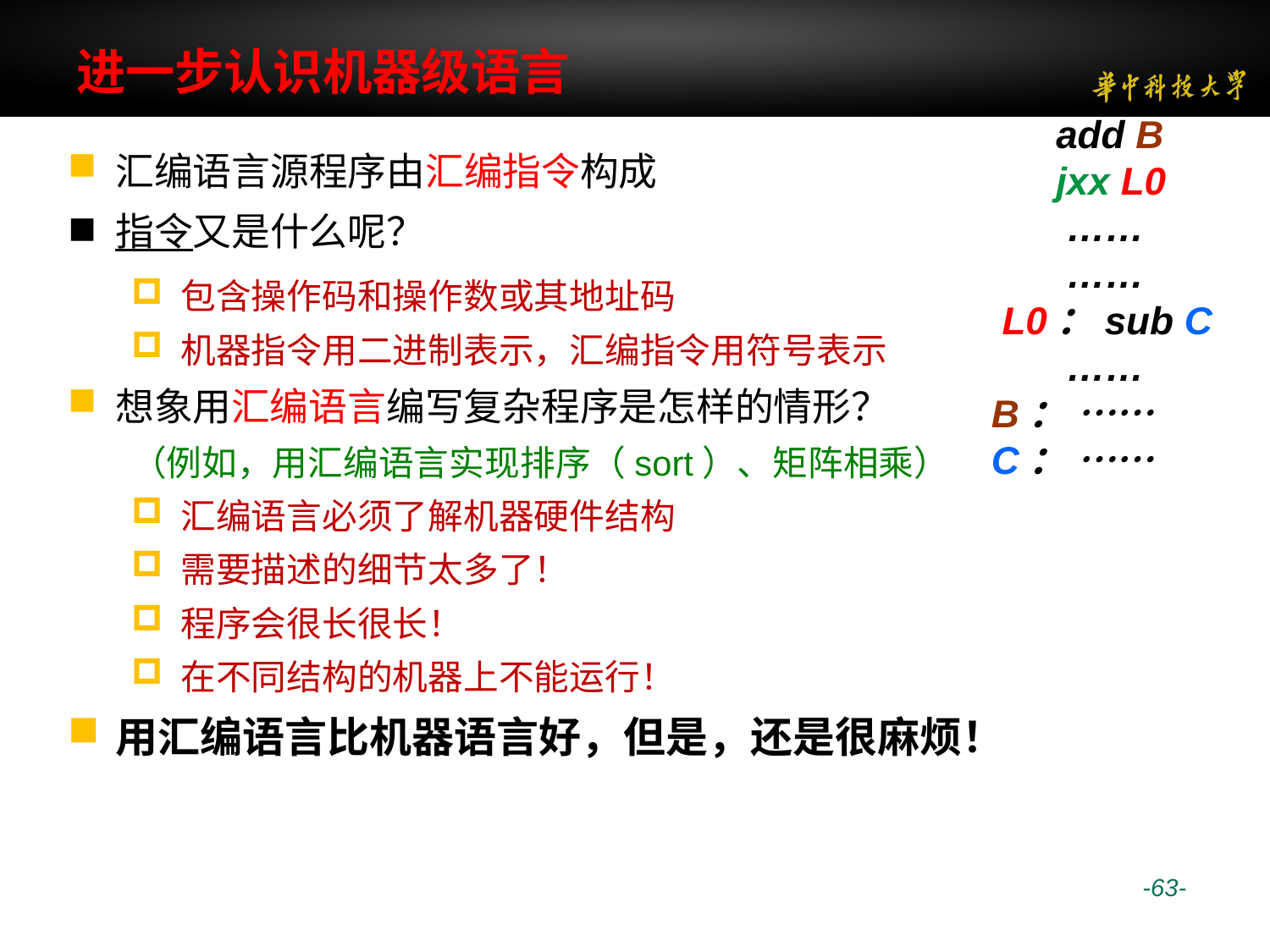

# 进一步认识机器级语言
      add B
      jxx L0
       ……
       ……
 L0：sub C
       ……
B： ……
C： ……
汇编语言源程序由汇编指令构成
指令又是什么呢？
包含操作码和操作数或其地址码
机器指令用二进制表示，汇编指令用符号表示
想象用汇编语言编写复杂程序是怎样的情形？
（例如，用汇编语言实现排序（sort）、矩阵相乘）
汇编语言必须了解机器硬件结构
需要描述的细节太多了！
程序会很长很长！
在不同结构的机器上不能运行！
用汇编语言比机器语言好，但是，还是很麻烦！

 -63-